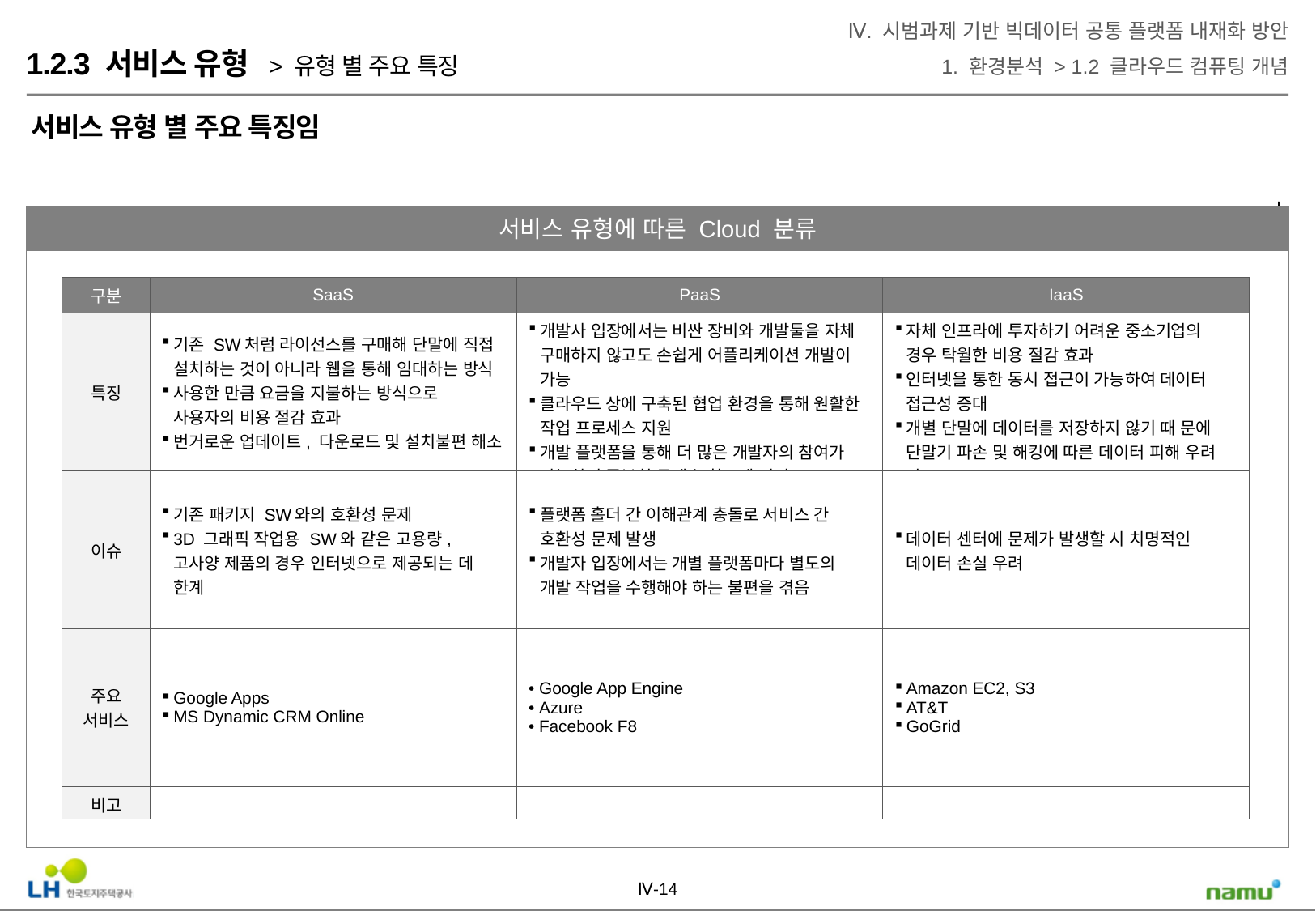

Ⅳ. 시범과제 기반 빅데이터 공통 플랫폼 내재화 방안
1. 환경분석 > 1.2 클라우드 컴퓨팅 개념
1.2.3 서비스 유형  > 유형 별 주요 특징
서비스 유형 별 주요 특징임
서비스 유형에 따른 Cloud 분류

| 구분 | SaaS | PaaS | IaaS |
| --- | --- | --- | --- |
| 특징 | 기존 SW처럼 라이선스를 구매해 단말에 직접 설치하는 것이 아니라 웹을 통해 임대하는 방식 사용한 만큼 요금을 지불하는 방식으로 사용자의 비용 절감 효과 번거로운 업데이트, 다운로드 및 설치불편 해소 | 개발사 입장에서는 비싼 장비와 개발툴을 자체 구매하지 않고도 손쉽게 어플리케이션 개발이 가능 클라우드 상에 구축된 협업 환경을 통해 원활한 작업 프로세스 지원 개발 플랫폼을 통해 더 많은 개발자의 참여가 가능하여 풍부한 콘텐츠 확보에 기여 | 자체 인프라에 투자하기 어려운 중소기업의 경우 탁월한 비용 절감 효과 인터넷을 통한 동시 접근이 가능하여 데이터 접근성 증대 개별 단말에 데이터를 저장하지 않기 때 문에 단말기 파손 및 해킹에 따른 데이터 피해 우려 감소 |
| 이슈 | 기존 패키지 SW와의 호환성 문제 3D 그래픽 작업용 SW와 같은 고용량, 고사양 제품의 경우 인터넷으로 제공되는 데 한계 | 플랫폼 홀더 간 이해관계 충돌로 서비스 간 호환성 문제 발생 개발자 입장에서는 개별 플랫폼마다 별도의 개발 작업을 수행해야 하는 불편을 겪음 | 데이터 센터에 문제가 발생할 시 치명적인 데이터 손실 우려 |
| 주요 서비스 | Google Apps MS Dynamic CRM Online | • Google App Engine • Azure • Facebook F8 | Amazon EC2, S3 AT&T GoGrid |
| 비고 |  |  |  |